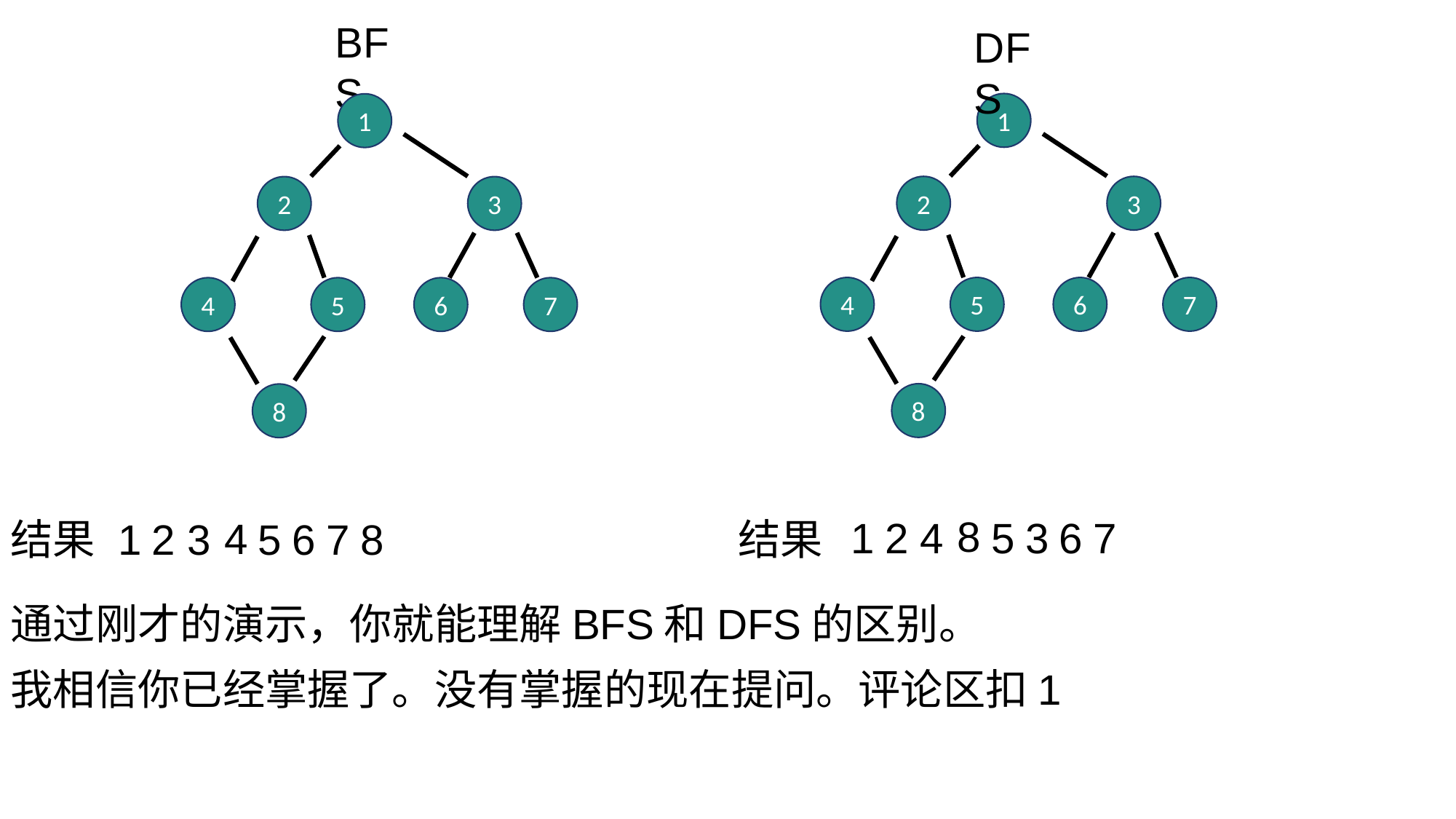

BFS
DFS
1
1
2
3
2
3
4
5
6
7
4
5
6
7
8
8
8
1
2
4
5
3
6
7
4
结果
1
2
3
5
6
7
8
结果
通过刚才的演示，你就能理解BFS和DFS的区别。
我相信你已经掌握了。没有掌握的现在提问。评论区扣1